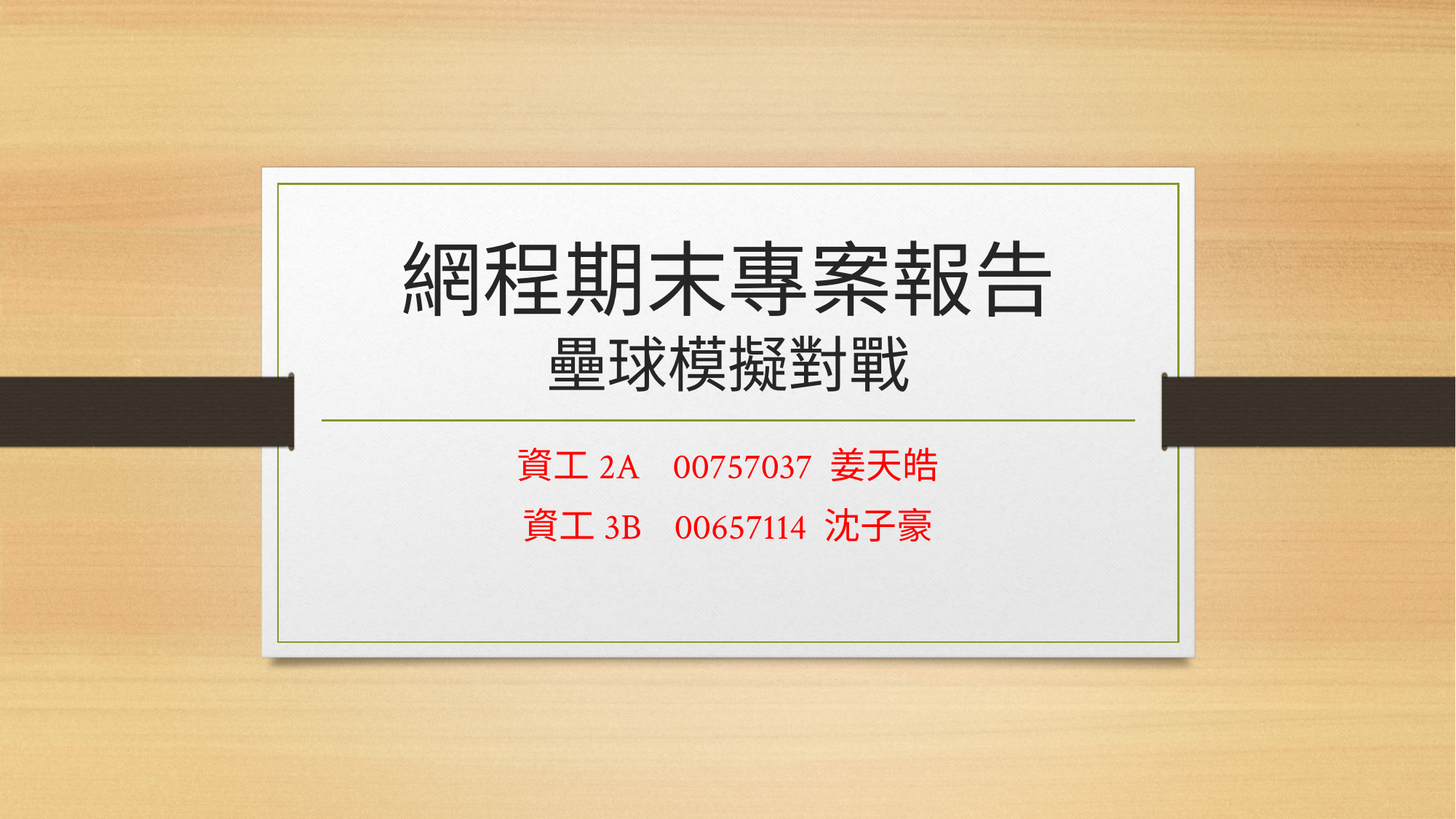

# 網程期末專案報告 壘球模擬對戰
資工2A    00757037 姜天皓
資工3B    00657114 沈子豪